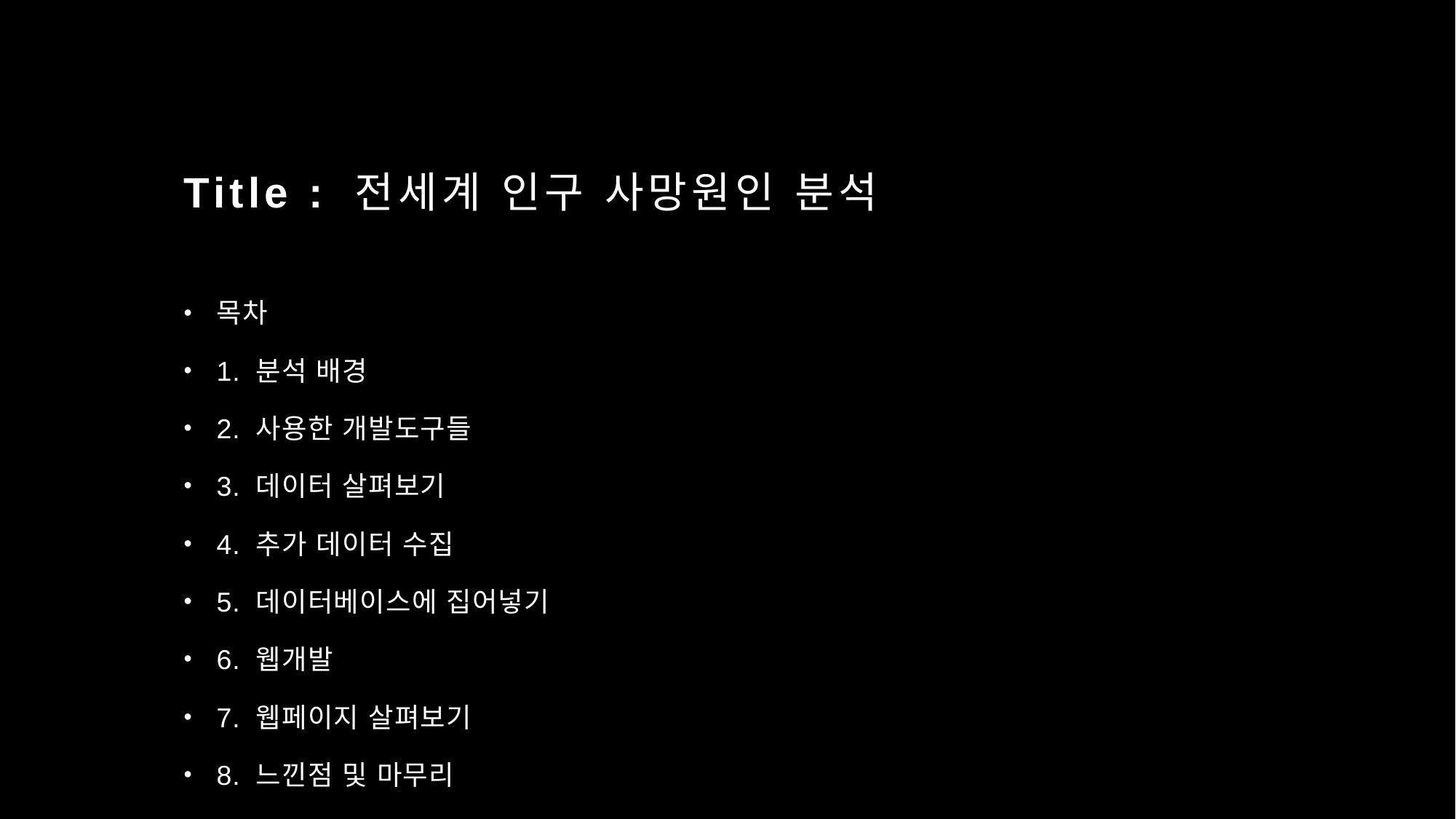

# Title : 전세계 인구 사망원인 분석
목차
1. 분석 배경
2. 사용한 개발도구들
3. 데이터 살펴보기
4. 추가 데이터 수집
5. 데이터베이스에 집어넣기
6. 웹개발
7. 웹페이지 살펴보기
8. 느낀점 및 마무리